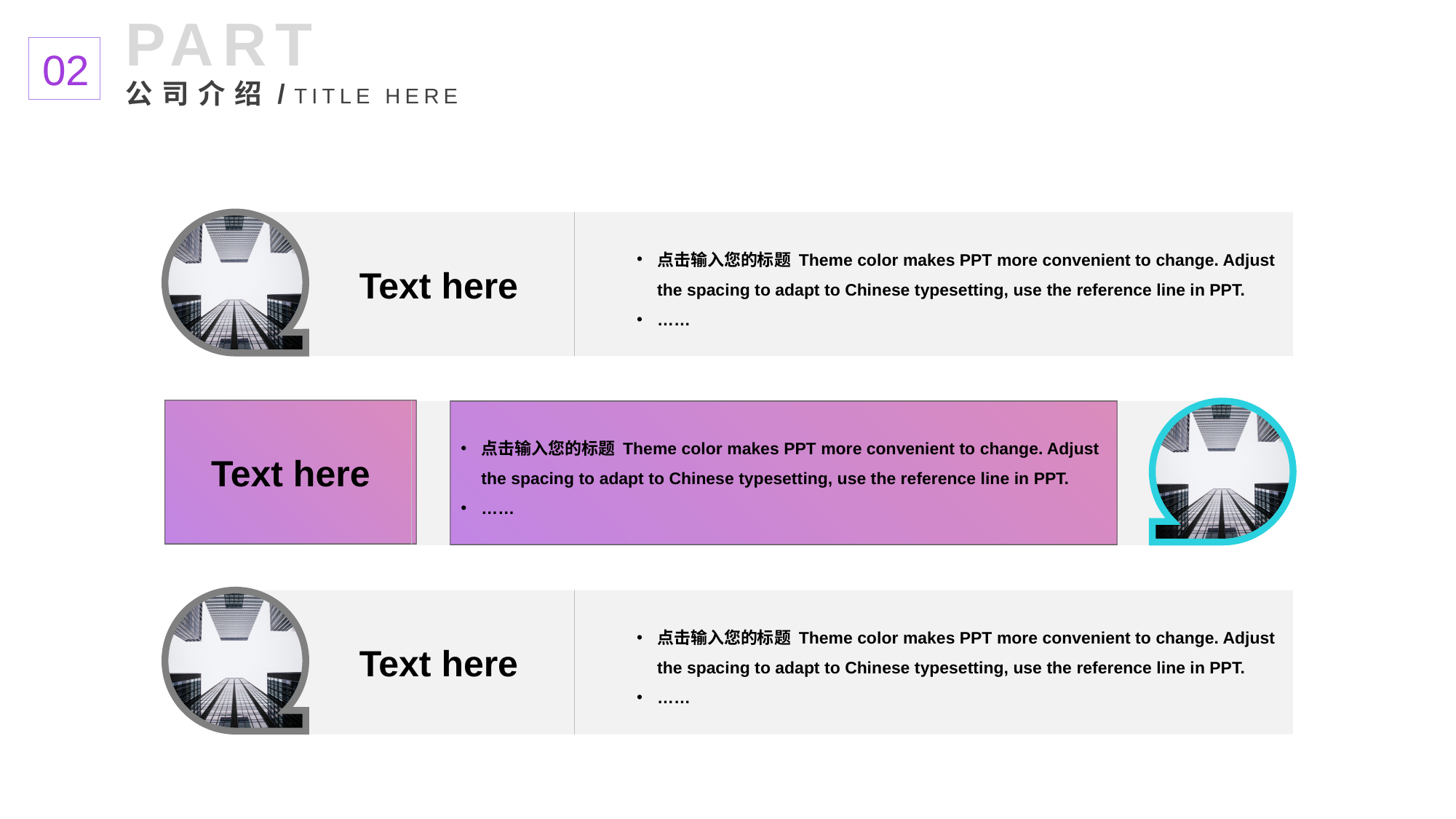

PART
公司介绍/TITLE HERE
02

Text here
点击输入您的标题 Theme color makes PPT more convenient to change. Adjust the spacing to adapt to Chinese typesetting, use the reference line in PPT.
……
Text here
点击输入您的标题 Theme color makes PPT more convenient to change. Adjust the spacing to adapt to Chinese typesetting, use the reference line in PPT.
……

Text here
点击输入您的标题 Theme color makes PPT more convenient to change. Adjust the spacing to adapt to Chinese typesetting, use the reference line in PPT.
……